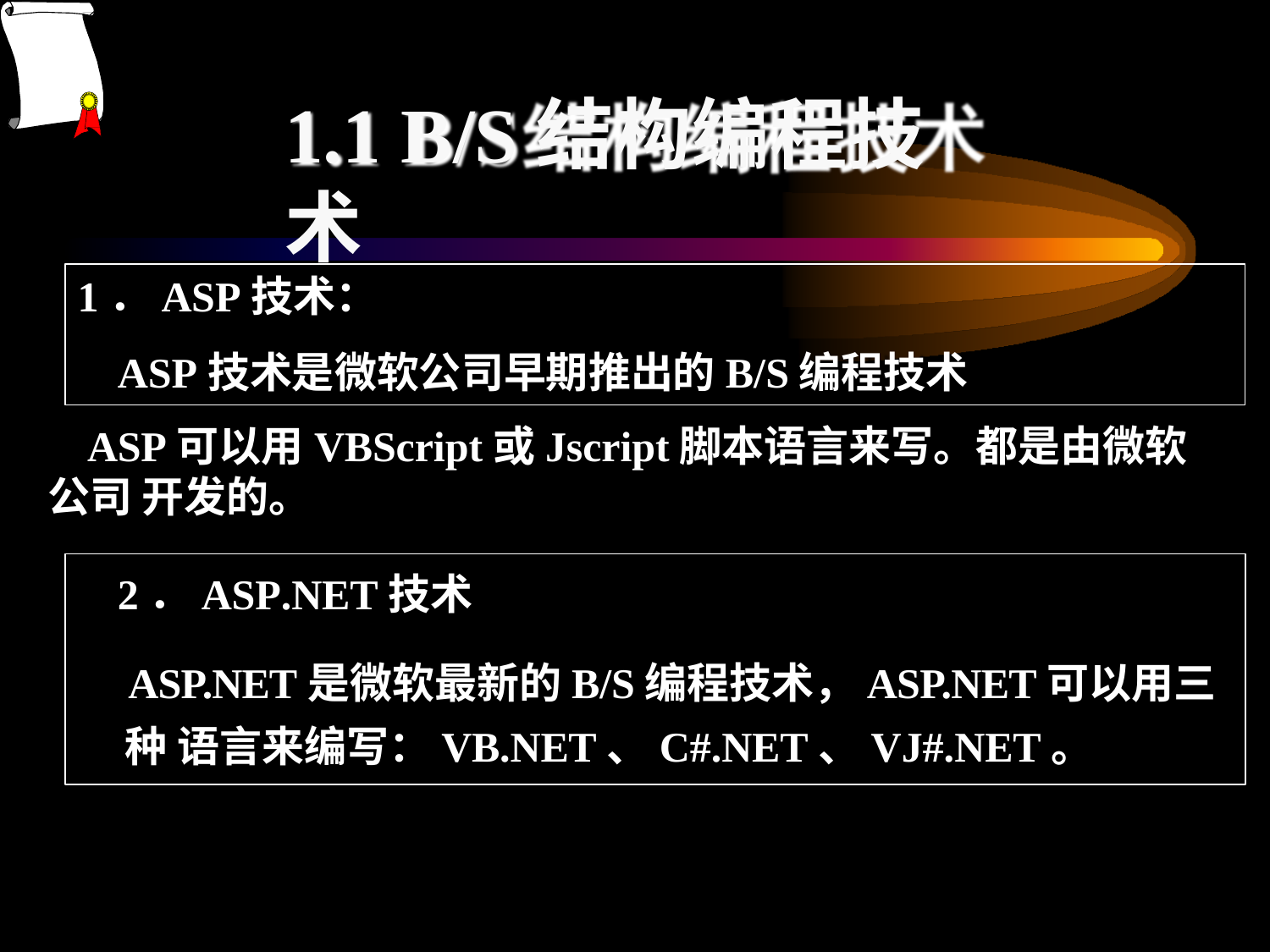

# 1.1 B/S结构编程技术

1．ASP技术：
ASP技术是微软公司早期推出的B/S编程技术
ASP可以用VBScript或Jscript脚本语言来写。都是由微软公司 开发的。

2．ASP.NET技术
ASP.NET是微软最新的B/S编程技术，ASP.NET可以用三种 语言来编写：VB.NET、C#.NET、VJ#.NET。